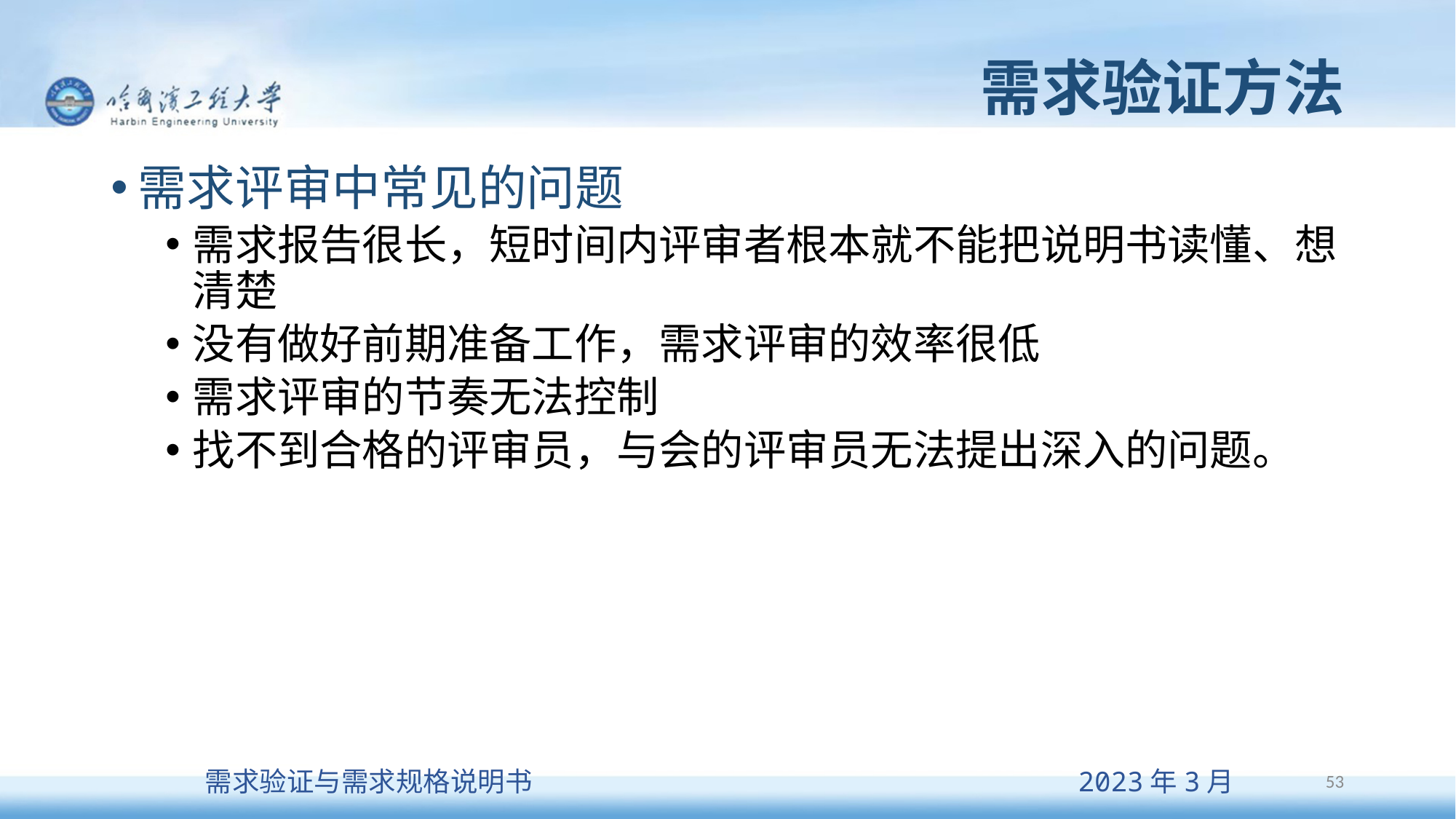

# 需求验证方法
需求评审中常见的问题
需求报告很长，短时间内评审者根本就不能把说明书读懂、想清楚
没有做好前期准备工作，需求评审的效率很低
需求评审的节奏无法控制
找不到合格的评审员，与会的评审员无法提出深入的问题。

53